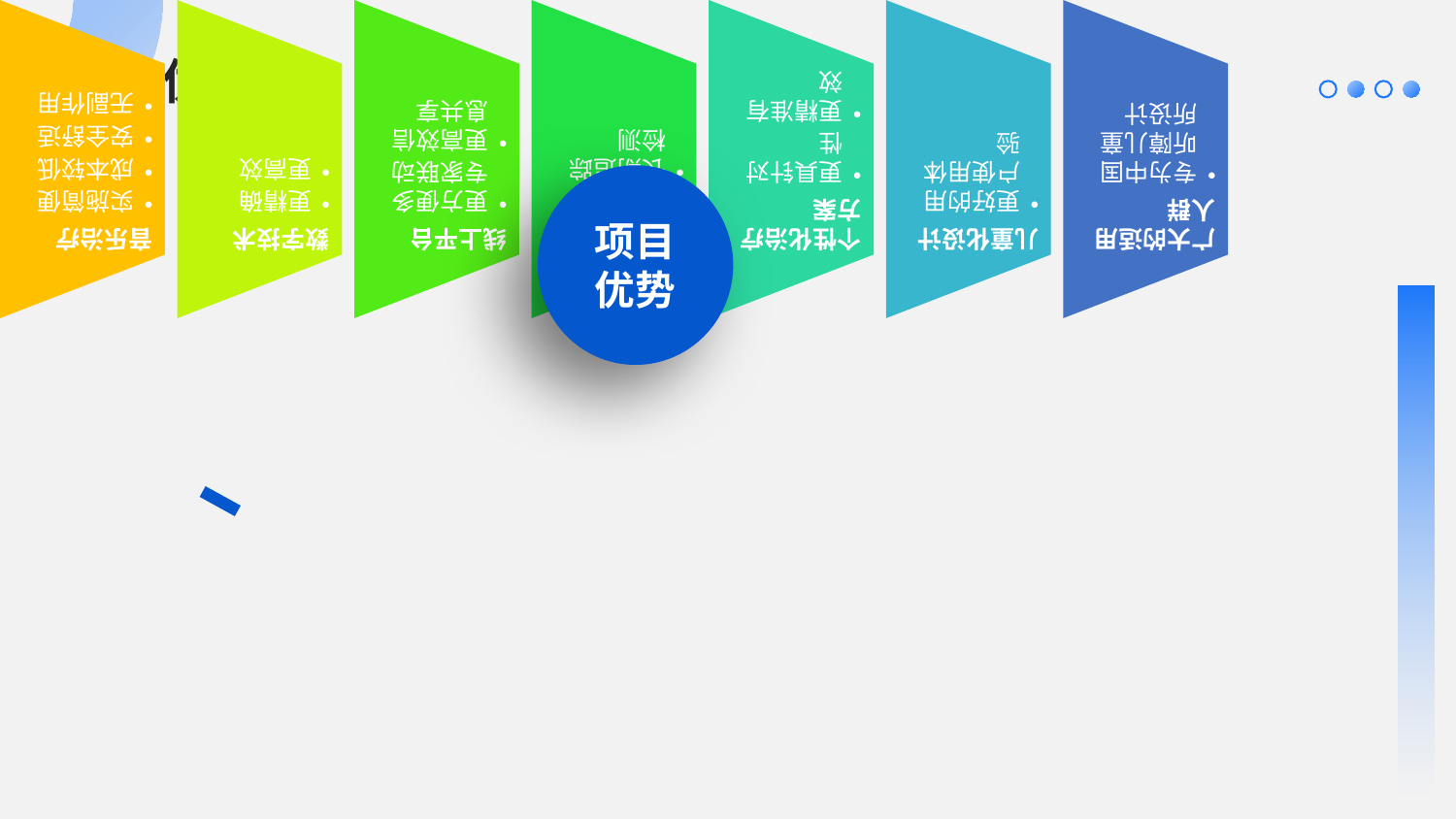

项目优势

项目优势

e7d195523061f1c09e9d68d7cf438b91ef959ecb14fc25d26BBA7F7DBC18E55DFF4014AF651F0BF2569D4B6C1DA7F1A4683A481403BD872FC687266AD13265C1DE7C373772FD8728ABDD69ADD03BFF5BE2862BC891DBB79EB32126783CA5354A989A66195E47F023E9ABB7EB3C115CD8939BC54D9487F3E63D6EE3B774ED08A2419BD41E511264132558F73D52B5719D
音乐治疗
实施简便
成本较低
安全舒适
无副作用
数字技术
更精确
更高效
线上平台
更方便多专家联动
更高效信息共享
评估项目
全面多维
长期追踪检测
个性化治疗方案
更具针对性
更精准有效
儿童化设计
更好的用户使用体验
广大的适用人群
专为中国听障儿童所设计